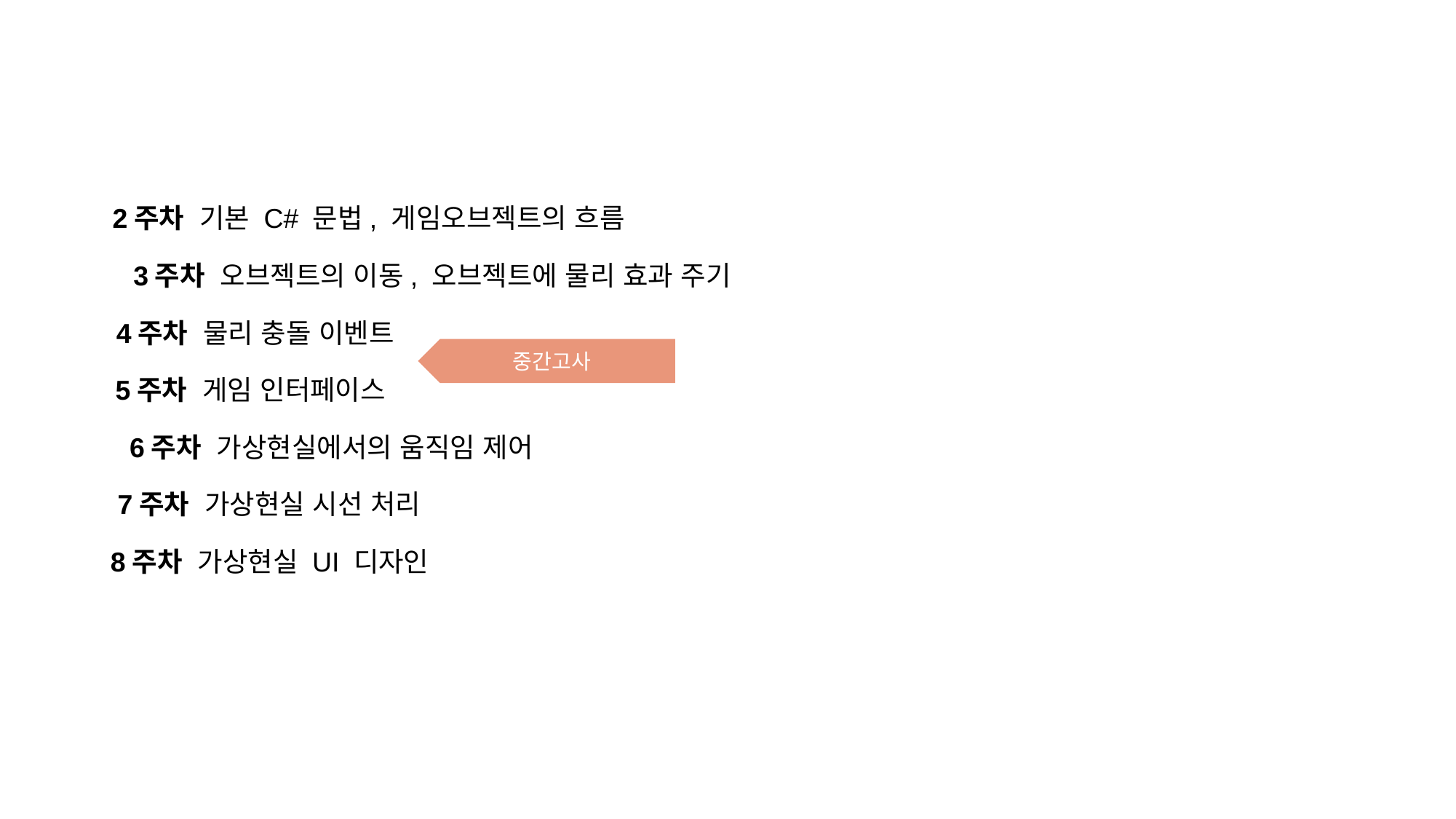

2주차  기본 C# 문법, 게임오브젝트의 흐름
3주차  오브젝트의 이동, 오브젝트에 물리 효과 주기
4주차  물리 충돌 이벤트
중간고사
5주차  게임 인터페이스
6주차  가상현실에서의 움직임 제어
7주차  가상현실 시선 처리
8주차  가상현실 UI 디자인